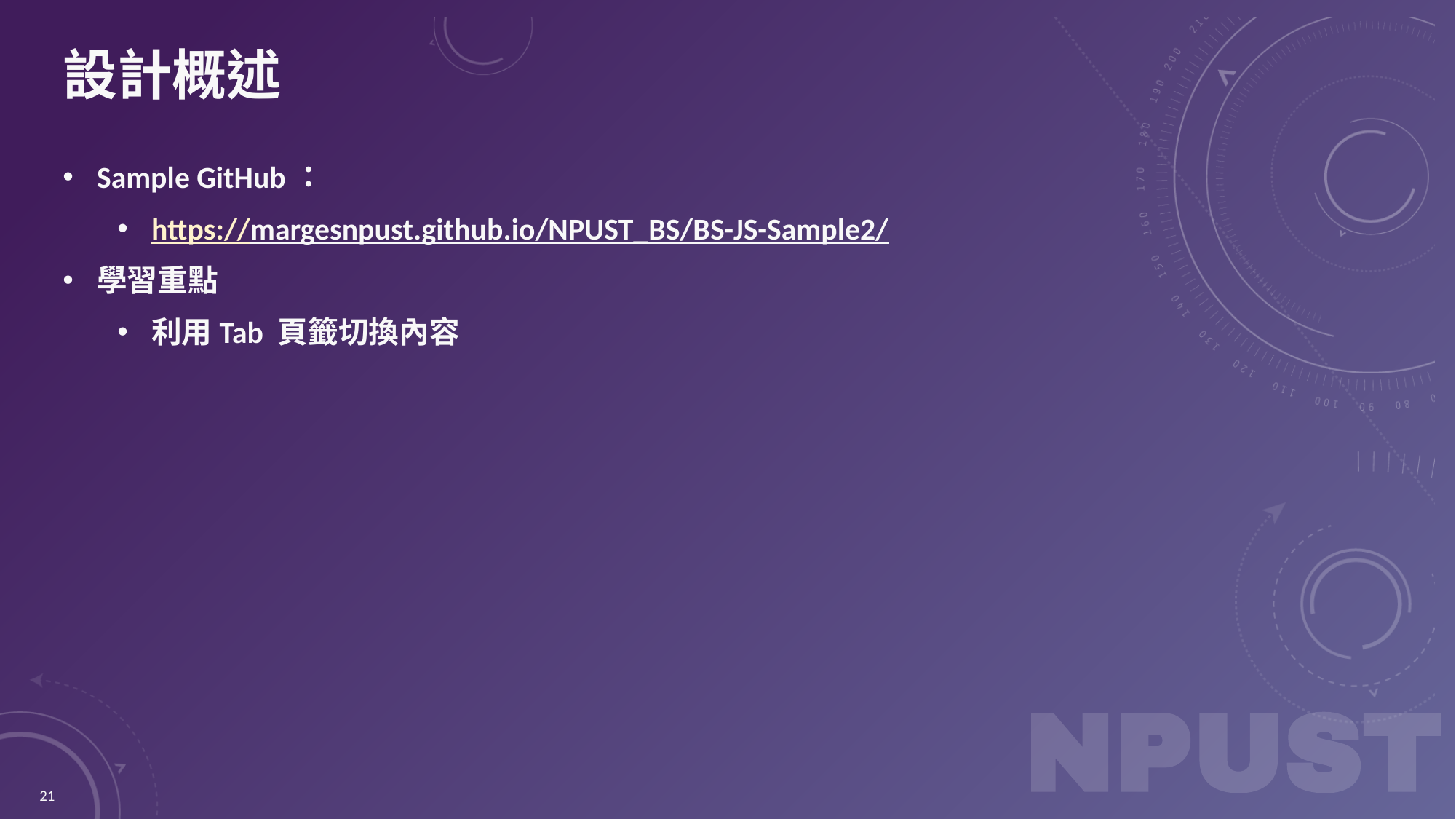

# 設計概述
Sample GitHub：
https://margesnpust.github.io/NPUST_BS/BS-JS-Sample2/
學習重點
利用Tab 頁籤切換內容
21